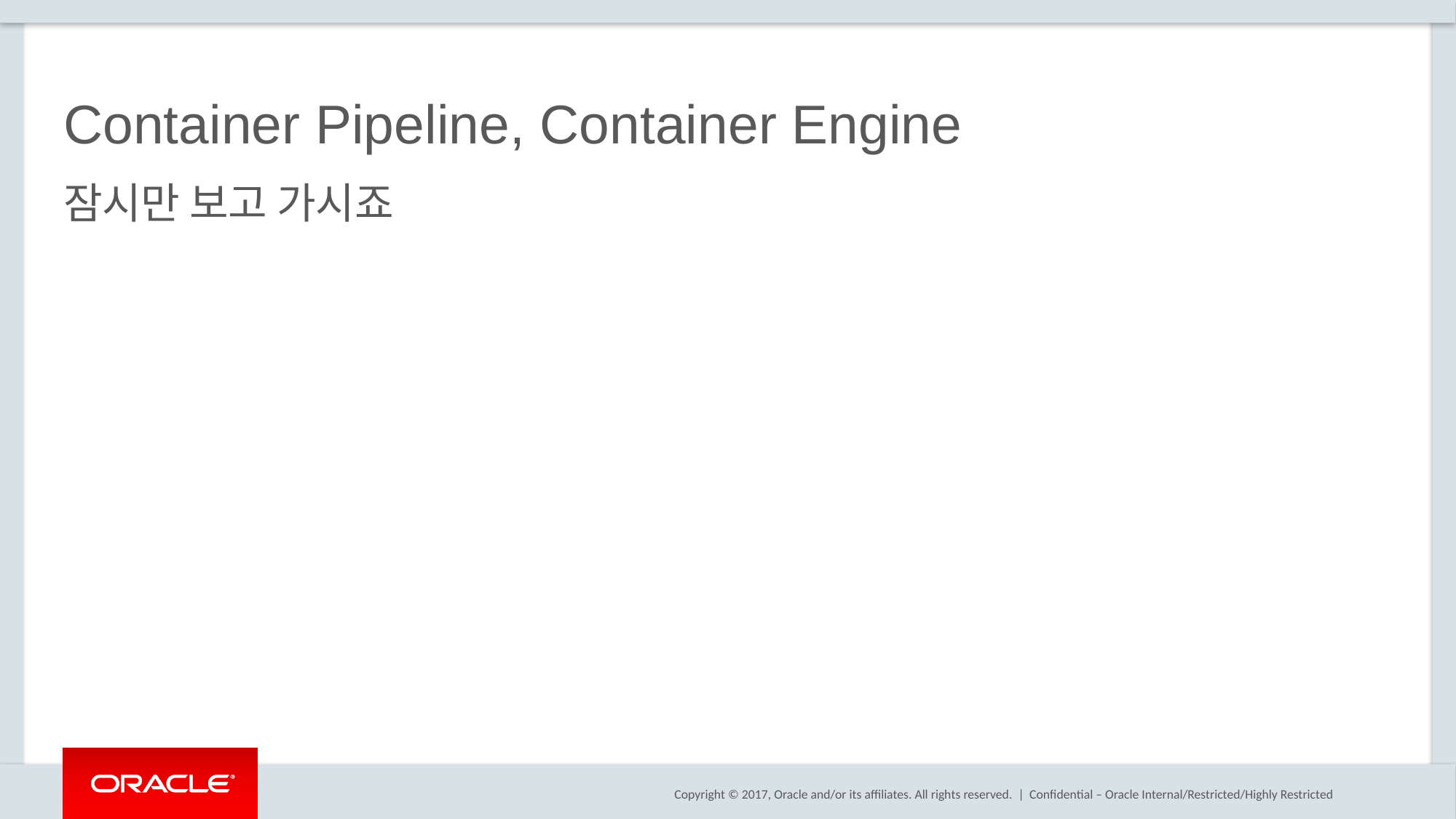

# Container Pipeline, Container Engine
잠시만 보고 가시죠
Confidential – Oracle Internal/Restricted/Highly Restricted
36